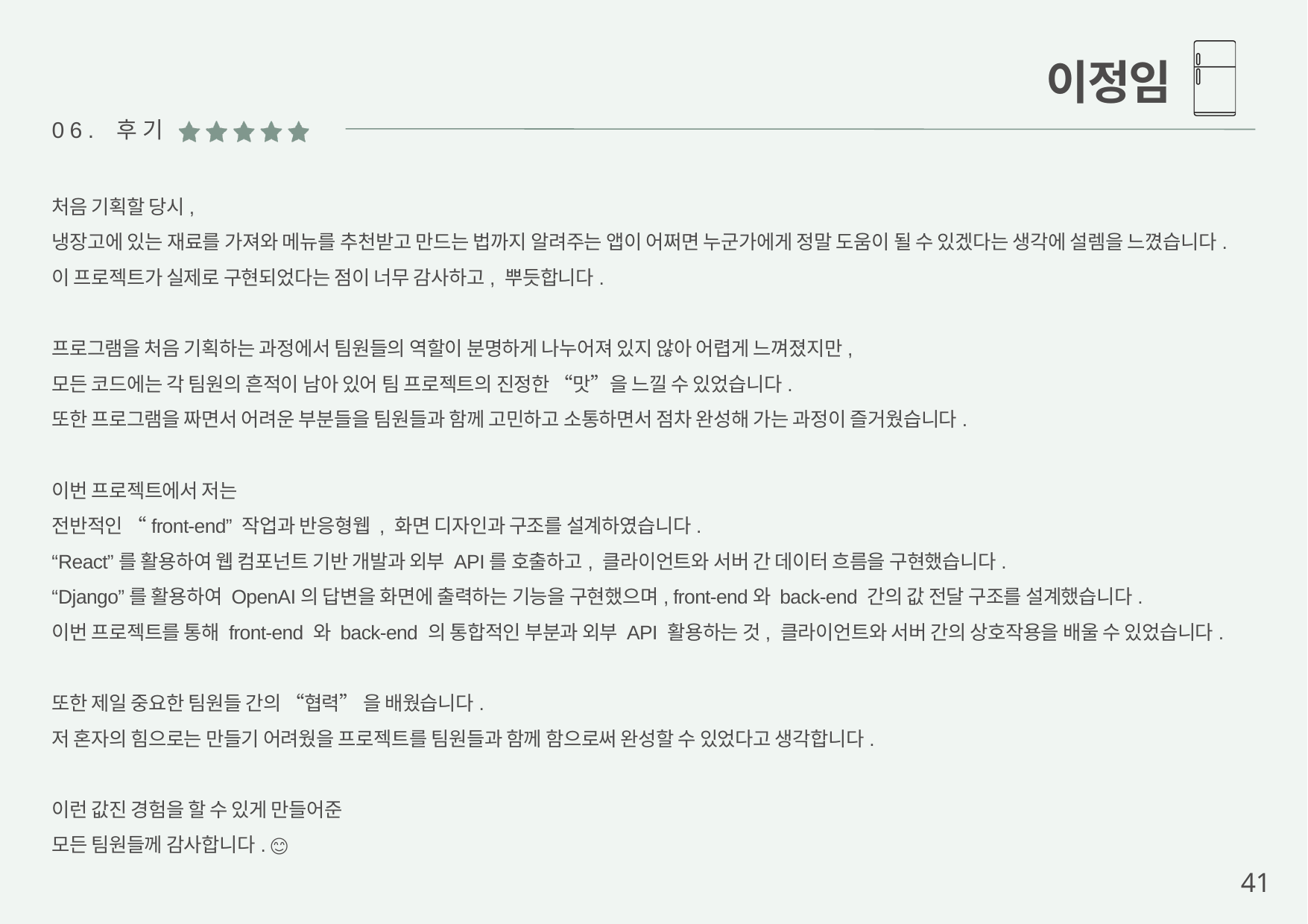

이정임
06. 후기

처음 기획할 당시,
냉장고에 있는 재료를 가져와 메뉴를 추천받고 만드는 법까지 알려주는 앱이 어쩌면 누군가에게 정말 도움이 될 수 있겠다는 생각에 설렘을 느꼈습니다.
이 프로젝트가 실제로 구현되었다는 점이 너무 감사하고, 뿌듯합니다.

프로그램을 처음 기획하는 과정에서 팀원들의 역할이 분명하게 나누어져 있지 않아 어렵게 느껴졌지만,
모든 코드에는 각 팀원의 흔적이 남아 있어 팀 프로젝트의 진정한 “맛”을 느낄 수 있었습니다.
또한 프로그램을 짜면서 어려운 부분들을 팀원들과 함께 고민하고 소통하면서 점차 완성해 가는 과정이 즐거웠습니다.

이번 프로젝트에서 저는
전반적인 “front-end” 작업과 반응형웹 , 화면 디자인과 구조를 설계하였습니다.
“React”를 활용하여 웹 컴포넌트 기반 개발과 외부 API를 호출하고, 클라이언트와 서버 간 데이터 흐름을 구현했습니다.
“Django”를 활용하여 OpenAI의 답변을 화면에 출력하는 기능을 구현했으며, front-end와 back-end 간의 값 전달 구조를 설계했습니다.
이번 프로젝트를 통해 front-end 와 back-end 의 통합적인 부분과 외부 API 활용하는 것, 클라이언트와 서버 간의 상호작용을 배울 수 있었습니다.

또한 제일 중요한 팀원들 간의 “협력” 을 배웠습니다.
저 혼자의 힘으로는 만들기 어려웠을 프로젝트를 팀원들과 함께 함으로써 완성할 수 있었다고 생각합니다.

이런 값진 경험을 할 수 있게 만들어준
모든 팀원들께 감사합니다. 😊
41